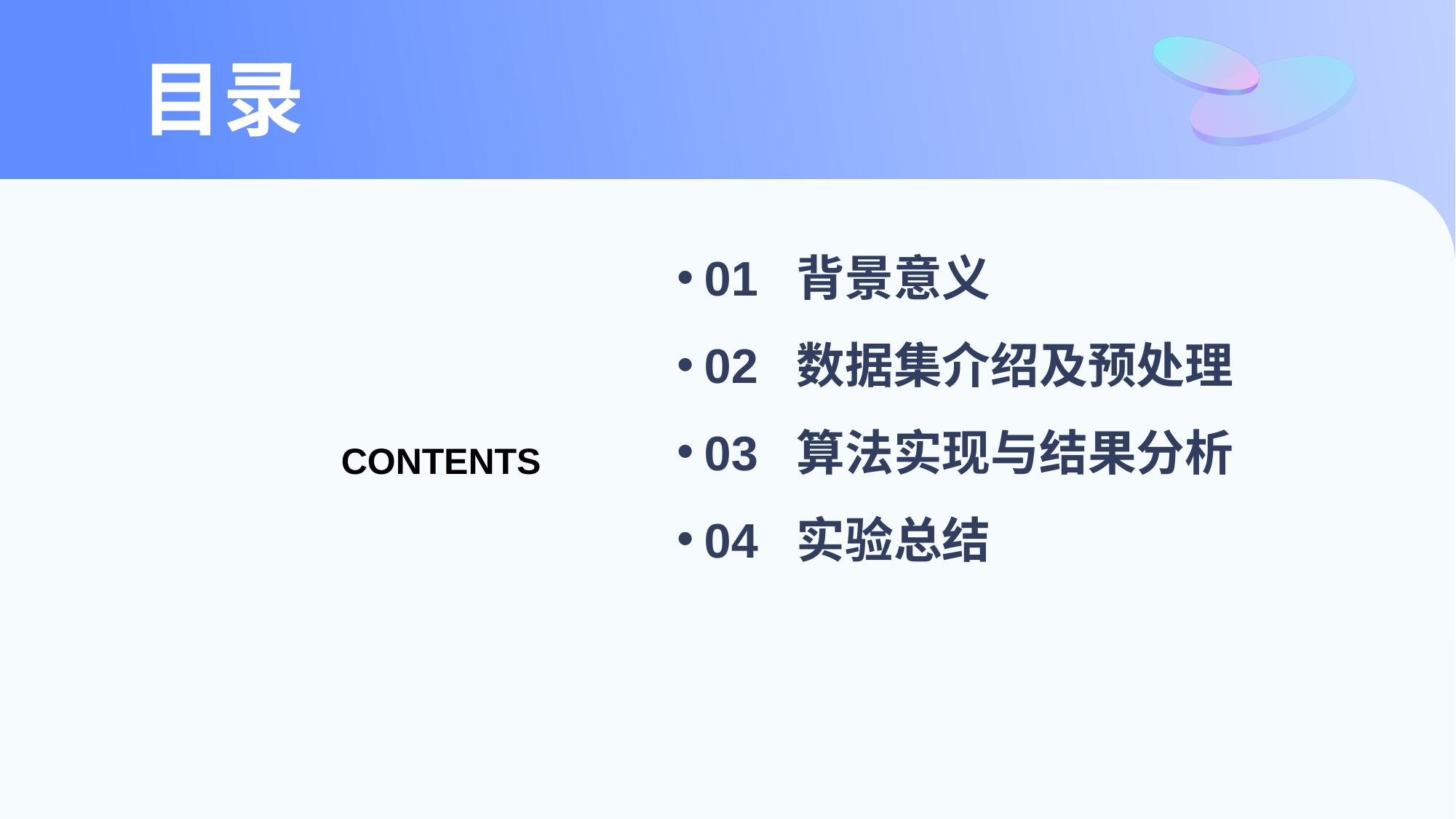

# 目录
01  背景意义
02  数据集介绍及预处理
03  算法实现与结果分析
04  实验总结
CONTENTS